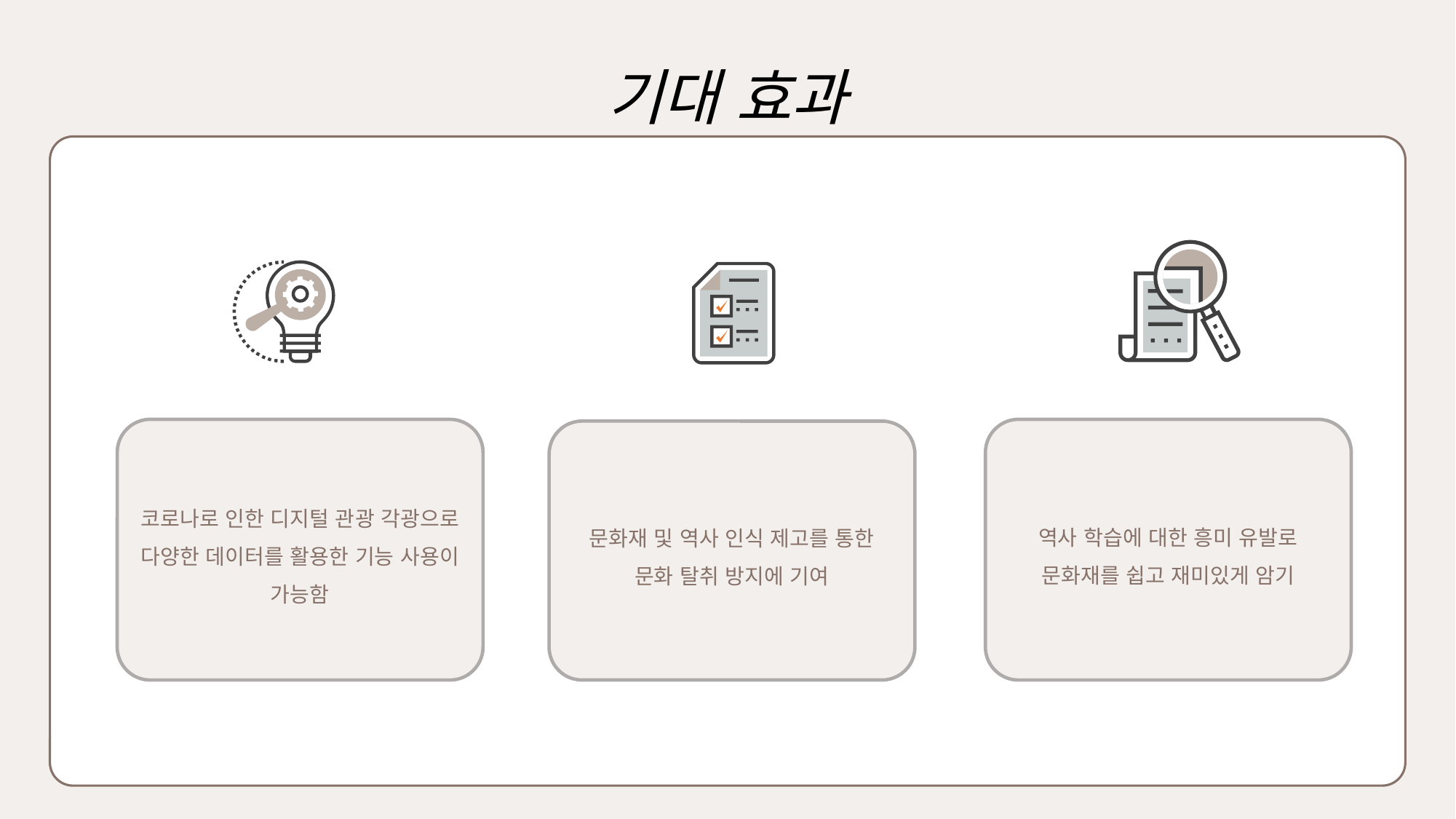

기대 효과

코로나로 인한 디지털 관광 각광으로 다양한 데이터를 활용한 기능 사용이 가능함
역사 학습에 대한 흥미 유발로
문화재를 쉽고 재미있게 암기
문화재 및 역사 인식 제고를 통한 문화 탈취 방지에 기여